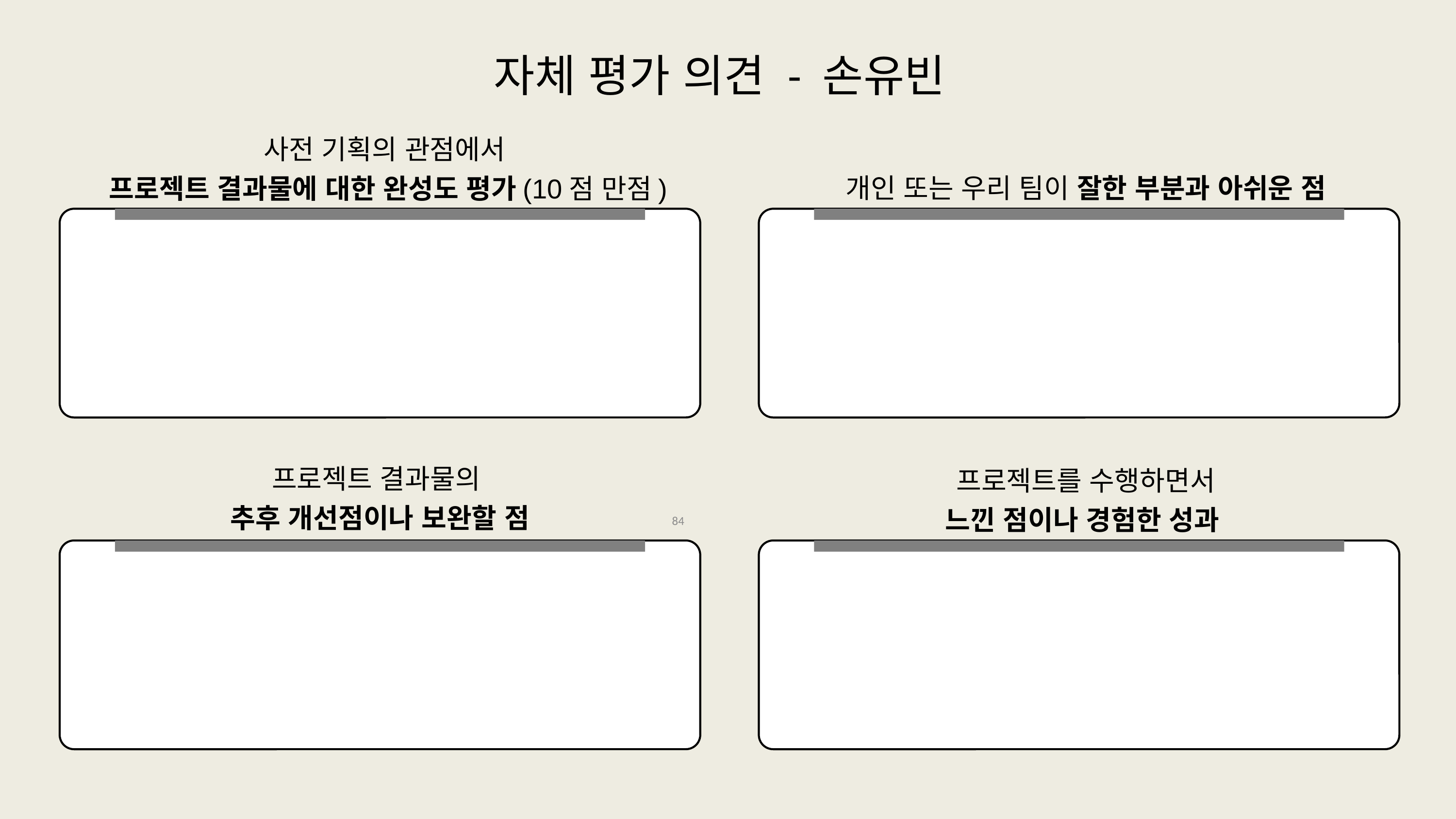

# 자체 평가 의견 - 손유빈

사전 기획의 관점에서
프로젝트 결과물에 대한 완성도 평가(10점 만점)

개인 또는 우리 팀이 잘한 부분과 아쉬운 점

프로젝트 결과물의
추후 개선점이나 보완할 점

프로젝트를 수행하면서
느낀 점이나 경험한 성과
84